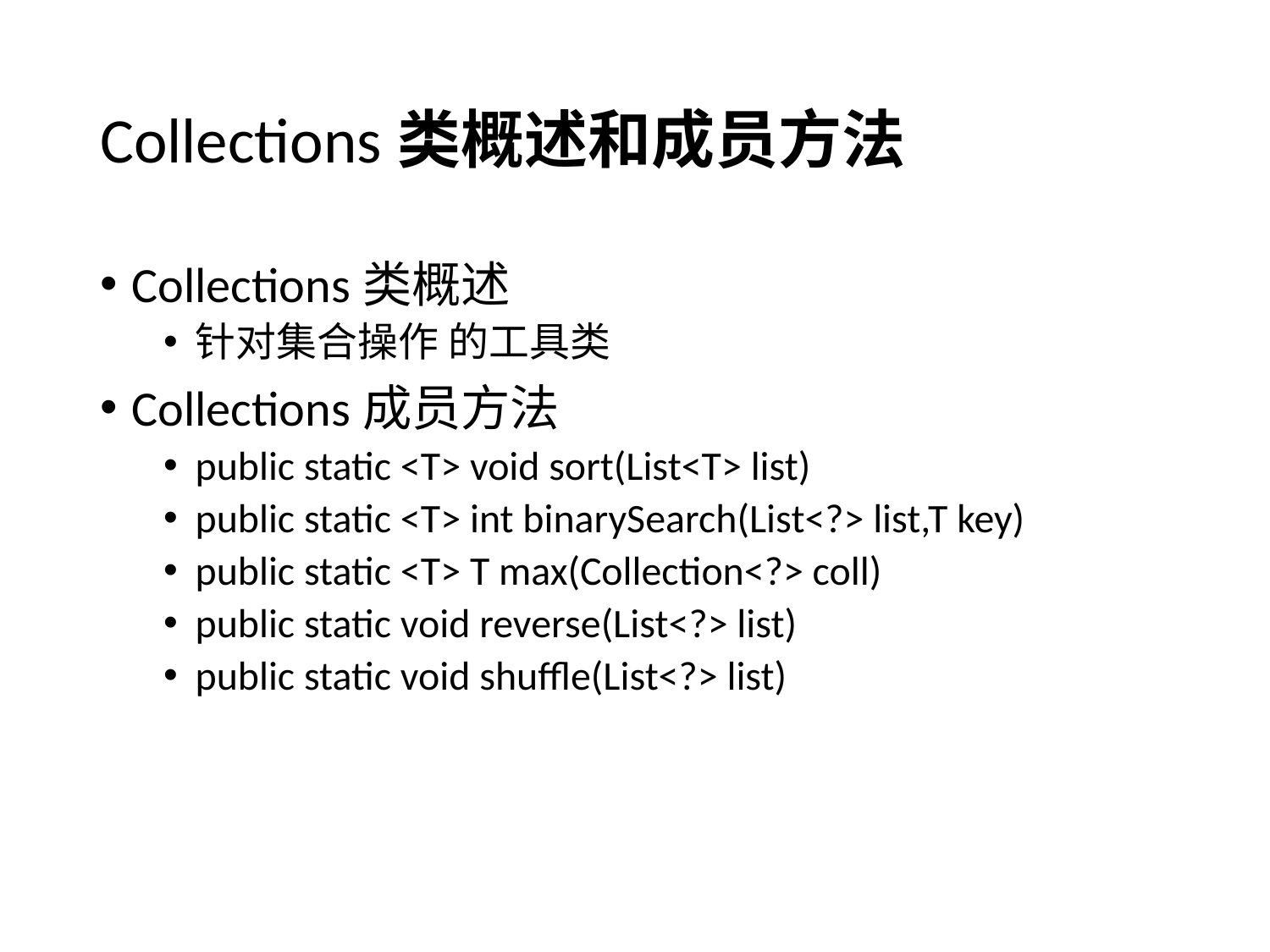

# Collections类概述和成员方法
Collections类概述
针对集合操作 的工具类
Collections成员方法
public static <T> void sort(List<T> list)
public static <T> int binarySearch(List<?> list,T key)
public static <T> T max(Collection<?> coll)
public static void reverse(List<?> list)
public static void shuffle(List<?> list)